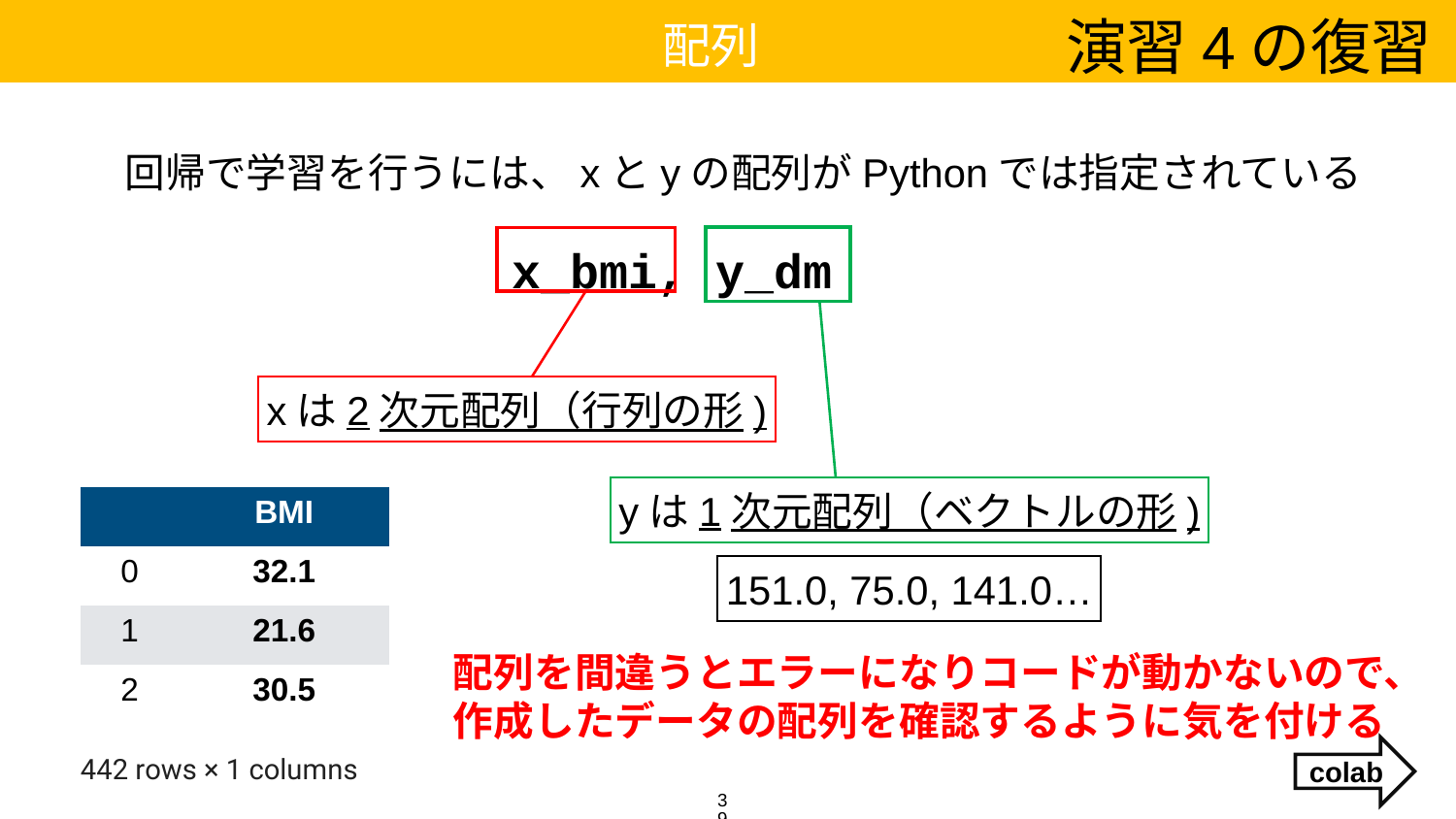

演習4の復習
配列
回帰で学習を行うには、xとyの配列がPythonでは指定されている
x_bmi, y_dm

xは2次元配列（行列の形)
yは1次元配列（ベクトルの形)
|  | BMI |
| --- | --- |
| 0 | 32.1 |
| 1 | 21.6 |
| 2 | 30.5 |
151.0, 75.0, 141.0…
配列を間違うとエラーになりコードが動かないので、作成したデータの配列を確認するように気を付ける
colab
442 rows × 1 columns
39